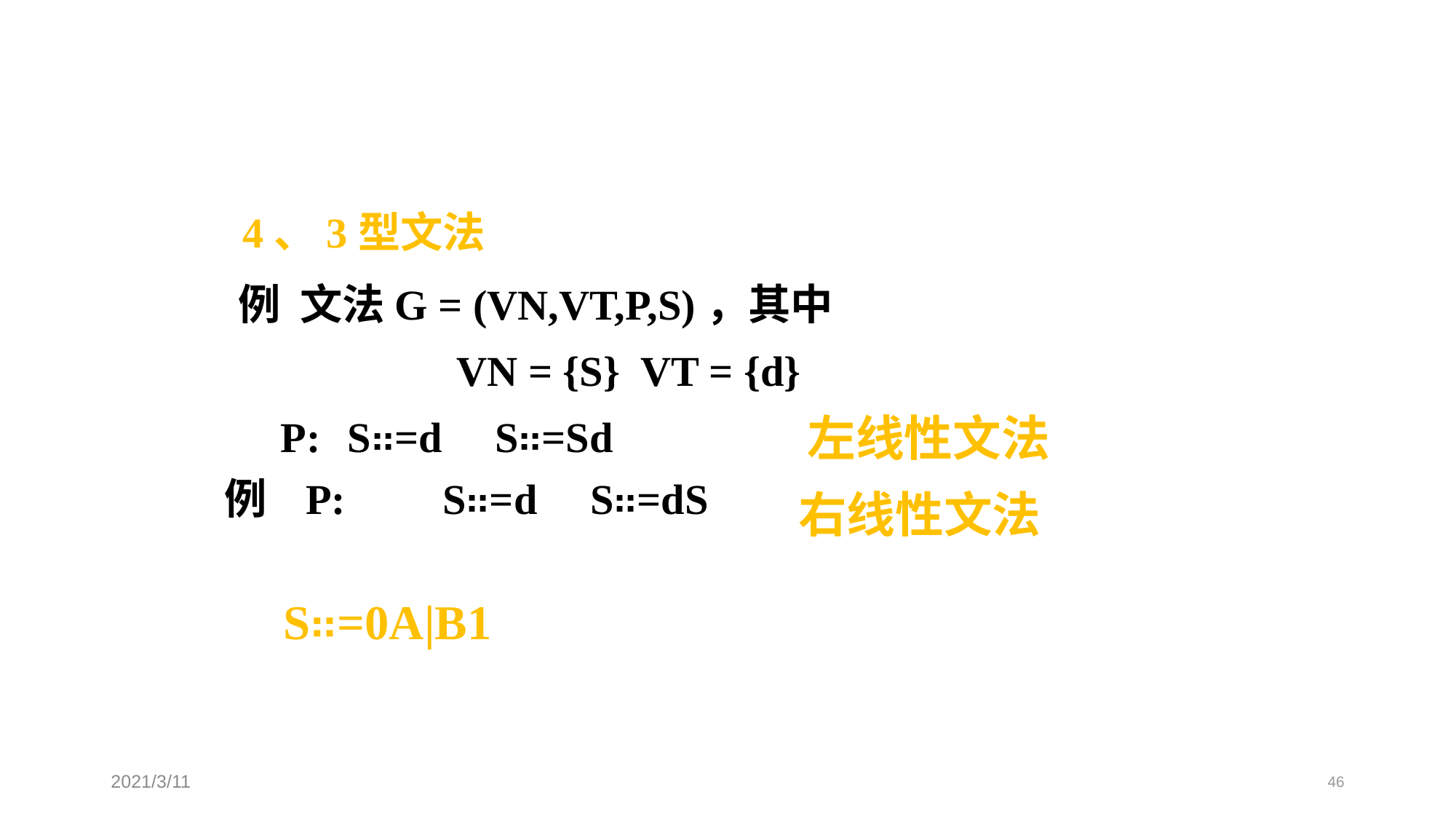

4、3型文法
例  文法G = (VN,VT,P,S)，其中
   		VN = {S}  VT = {d}
    P:	S∷=d     S∷=Sd
 左线性文法
例   P:	S∷=d     S∷=dS
 右线性文法
 S∷=0A|B1
2021/3/11
46